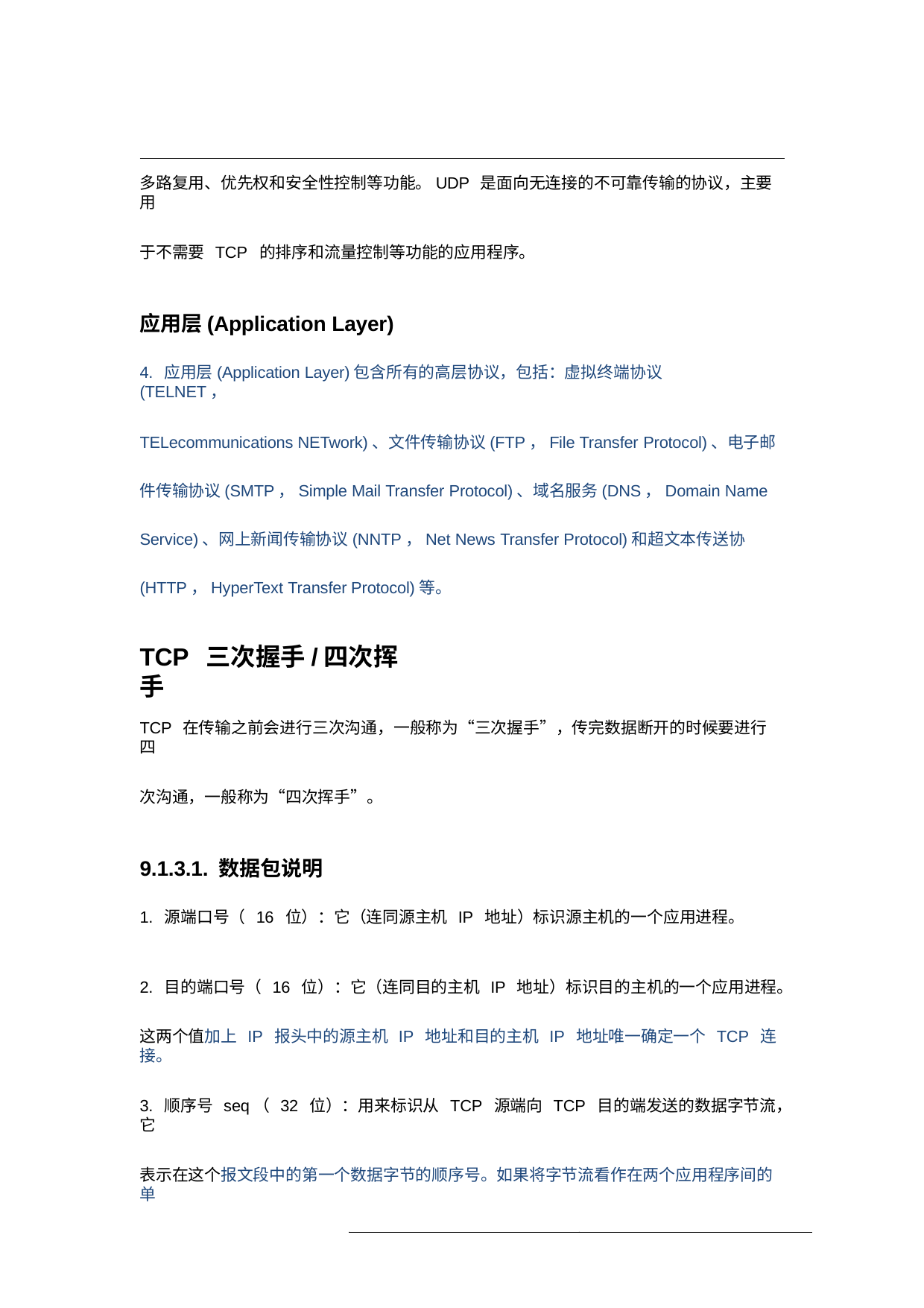

多路复用、优先权和安全性控制等功能。UDP 是面向无连接的不可靠传输的协议，主要用

于不需要 TCP 的排序和流量控制等功能的应用程序。

应用层(Application Layer)
4. 应用层(Application Layer)包含所有的高层协议，包括：虚拟终端协议(TELNET，
TELecommunications NETwork)、文件传输协议(FTP，File Transfer Protocol)、电子邮
件传输协议(SMTP，Simple Mail Transfer Protocol)、域名服务(DNS，Domain Name  Service)、网上新闻传输协议(NNTP，Net News Transfer Protocol)和超文本传送协 (HTTP，HyperText Transfer Protocol)等。
TCP 三次握手/四次挥手
TCP 在传输之前会进行三次沟通，一般称为“三次握手”，传完数据断开的时候要进行四

次沟通，一般称为“四次挥手”。

9.1.3.1. 数据包说明
1. 源端口号（ 16 位）：它（连同源主机 IP 地址）标识源主机的一个应用进程。
2. 目的端口号（ 16 位）：它（连同目的主机 IP 地址）标识目的主机的一个应用进程。

这两个值加上 IP 报头中的源主机 IP 地址和目的主机 IP 地址唯一确定一个 TCP 连接。
3. 顺序号 seq（ 32 位）：用来标识从 TCP 源端向 TCP 目的端发送的数据字节流，它

表示在这个报文段中的第一个数据字节的顺序号。如果将字节流看作在两个应用程序间的单